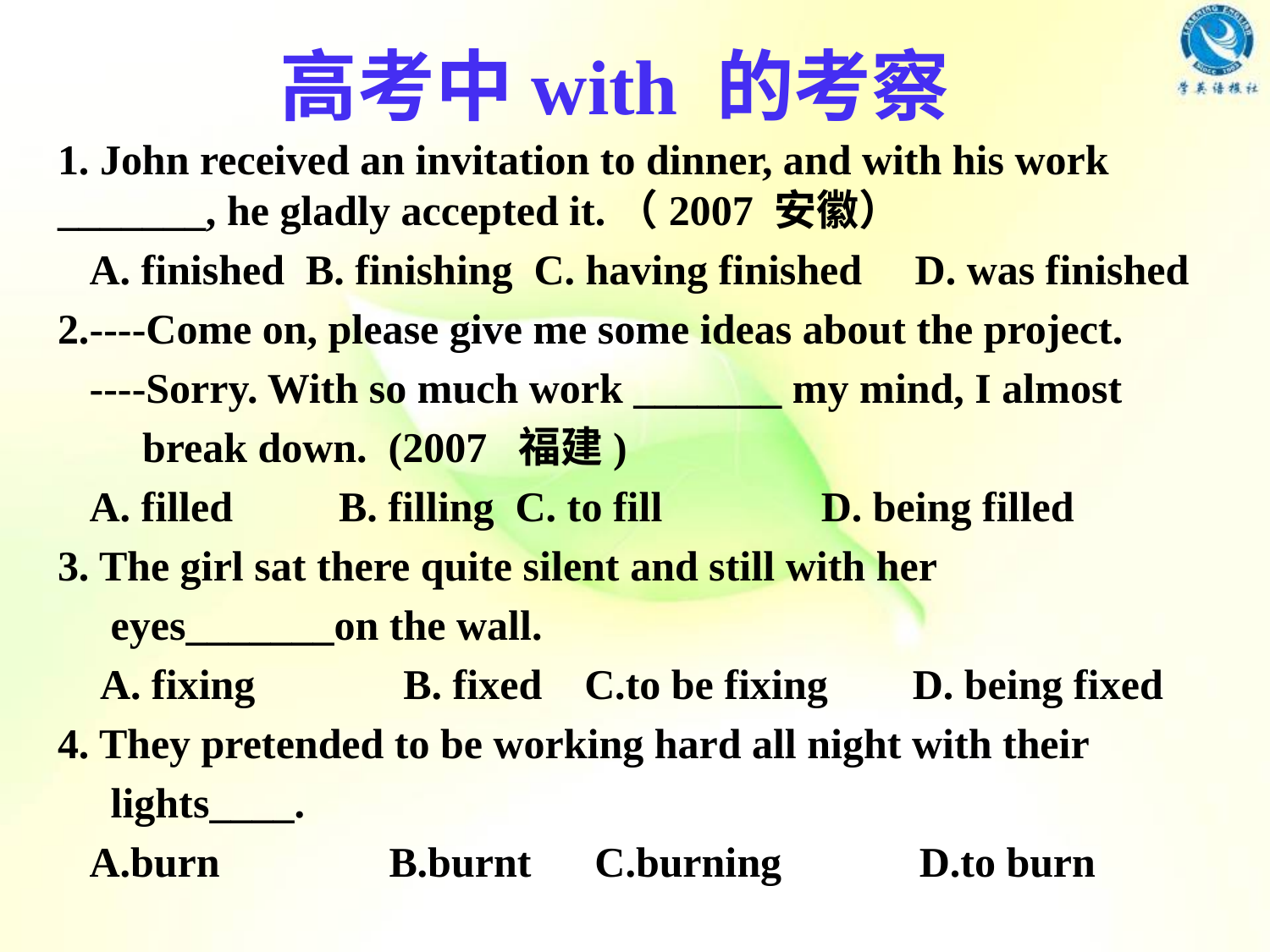

# 高考中with 的考察
1. John received an invitation to dinner, and with his work _______, he gladly accepted it.（2007 安徽）
   A. finished  B. finishing  C. having finished     D. was finished
2.----Come on, please give me some ideas about the project.
   ----Sorry. With so much work _______ my mind, I almost
        break down.  (2007  福建)
   A. filled          B. filling  C. to fill               D. being filled
3. The girl sat there quite silent and still with her
     eyes_______on the wall.
    A. fixing              B. fixed    C.to be fixing        D. being fixed
4. They pretended to be working hard all night with their
     lights____.
   A.burn                B.burnt      C.burning             D.to burn